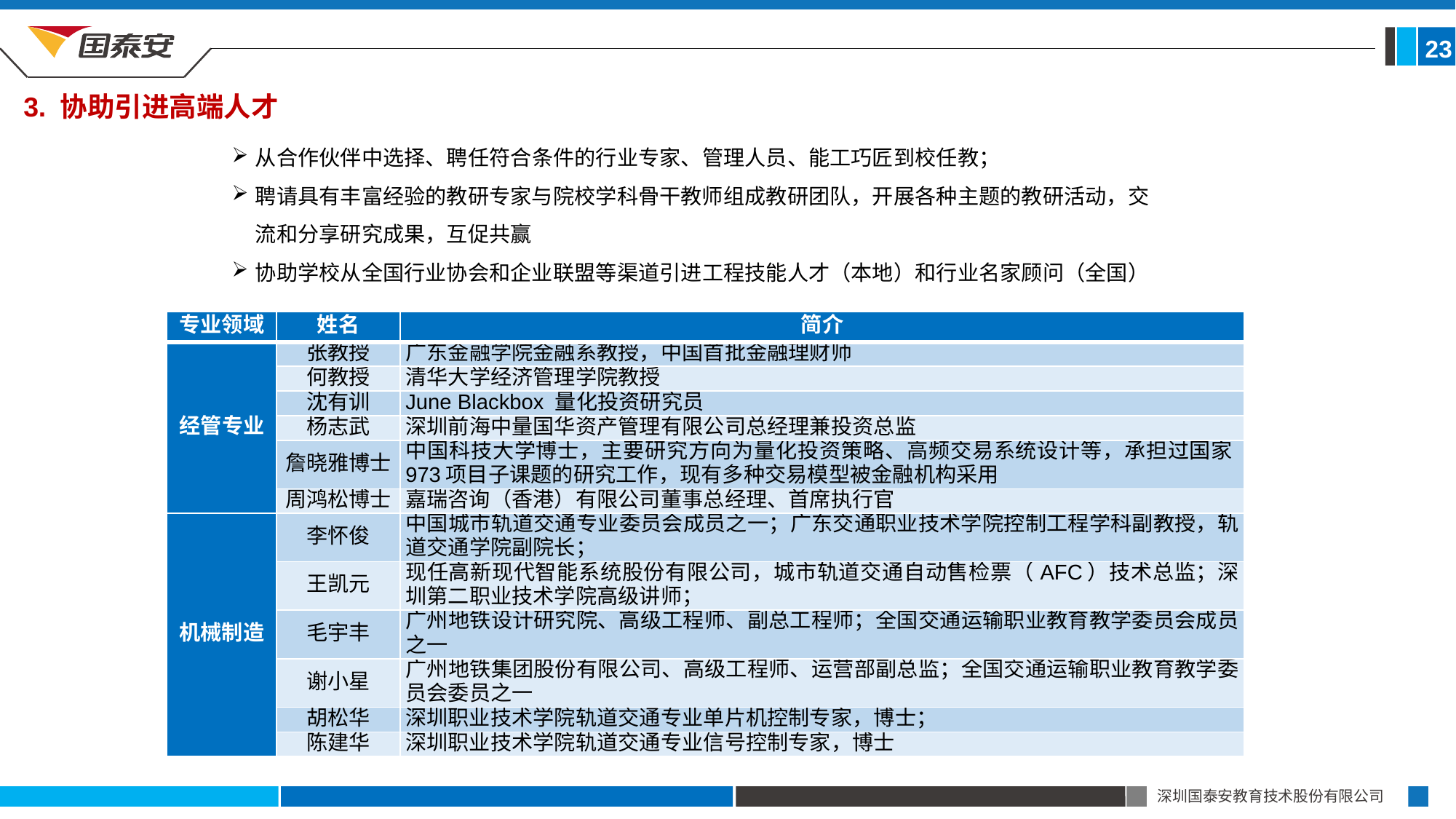

23
3. 协助引进高端人才
从合作伙伴中选择、聘任符合条件的行业专家、管理人员、能工巧匠到校任教；
聘请具有丰富经验的教研专家与院校学科骨干教师组成教研团队，开展各种主题的教研活动，交流和分享研究成果，互促共赢
协助学校从全国行业协会和企业联盟等渠道引进工程技能人才（本地）和行业名家顾问（全国）
| 专业领域 | 姓名 | 简介 |
| --- | --- | --- |
| 经管专业 | 张教授 | 广东金融学院金融系教授，中国首批金融理财师 |
|  | 何教授 | 清华大学经济管理学院教授 |
|  | 沈有训 | June Blackbox 量化投资研究员 |
|  | 杨志武 | 深圳前海中量国华资产管理有限公司总经理兼投资总监 |
|  | 詹晓雅博士 | 中国科技大学博士，主要研究方向为量化投资策略、高频交易系统设计等，承担过国家973项目子课题的研究工作，现有多种交易模型被金融机构采用 |
|  | 周鸿松博士 | 嘉瑞咨询（香港）有限公司董事总经理、首席执行官 |
| 机械制造 | 李怀俊 | 中国城市轨道交通专业委员会成员之一；广东交通职业技术学院控制工程学科副教授，轨道交通学院副院长； |
|  | 王凯元 | 现任高新现代智能系统股份有限公司，城市轨道交通自动售检票（AFC）技术总监；深圳第二职业技术学院高级讲师； |
|  | 毛宇丰 | 广州地铁设计研究院、高级工程师、副总工程师；全国交通运输职业教育教学委员会成员之一 |
|  | 谢小星 | 广州地铁集团股份有限公司、高级工程师、运营部副总监；全国交通运输职业教育教学委员会委员之一 |
|  | 胡松华 | 深圳职业技术学院轨道交通专业单片机控制专家，博士； |
|  | 陈建华 | 深圳职业技术学院轨道交通专业信号控制专家，博士 |